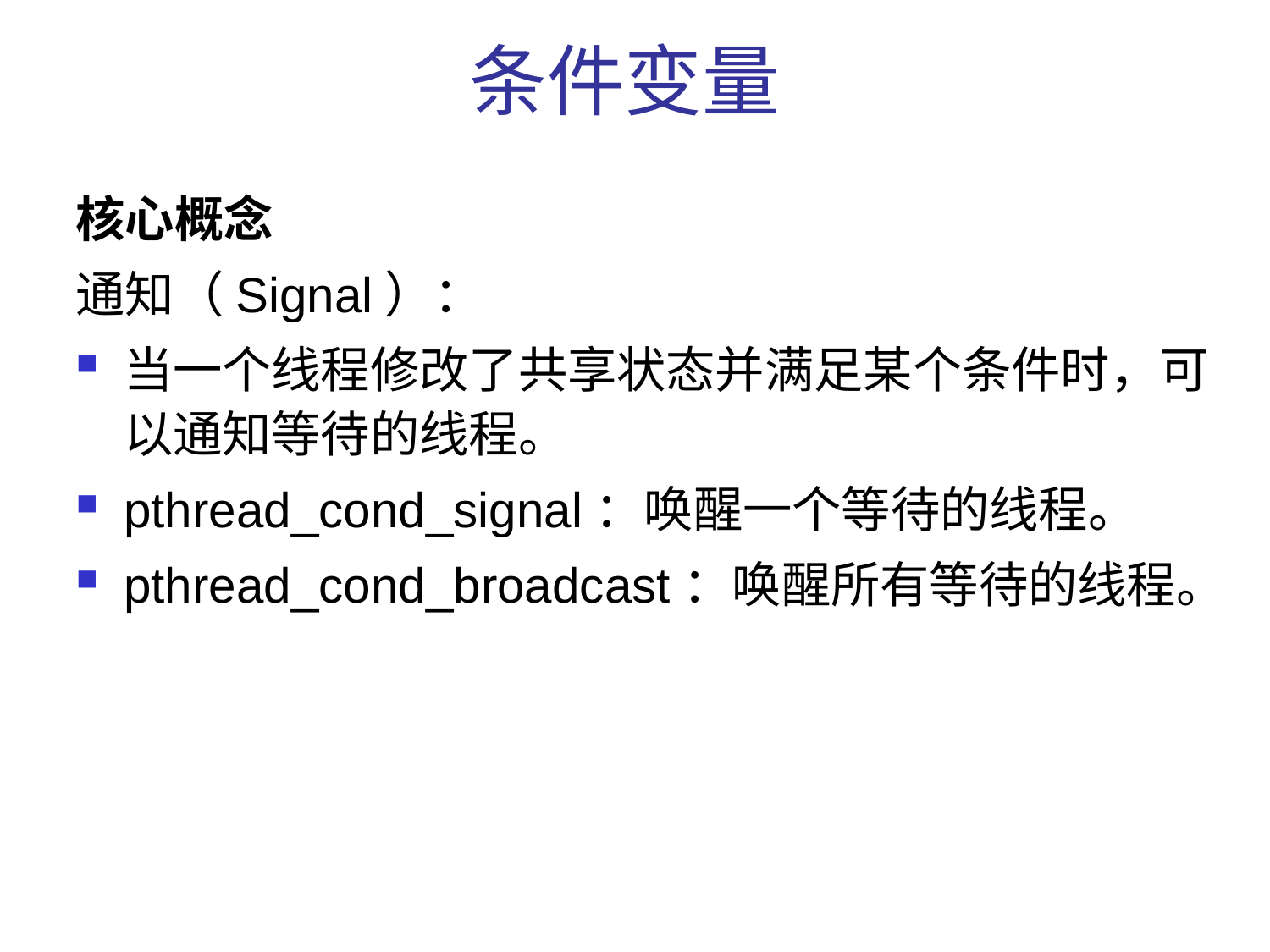

# 条件变量
核心概念
通知（Signal）：
当一个线程修改了共享状态并满足某个条件时，可以通知等待的线程。
pthread_cond_signal：唤醒一个等待的线程。
pthread_cond_broadcast：唤醒所有等待的线程。